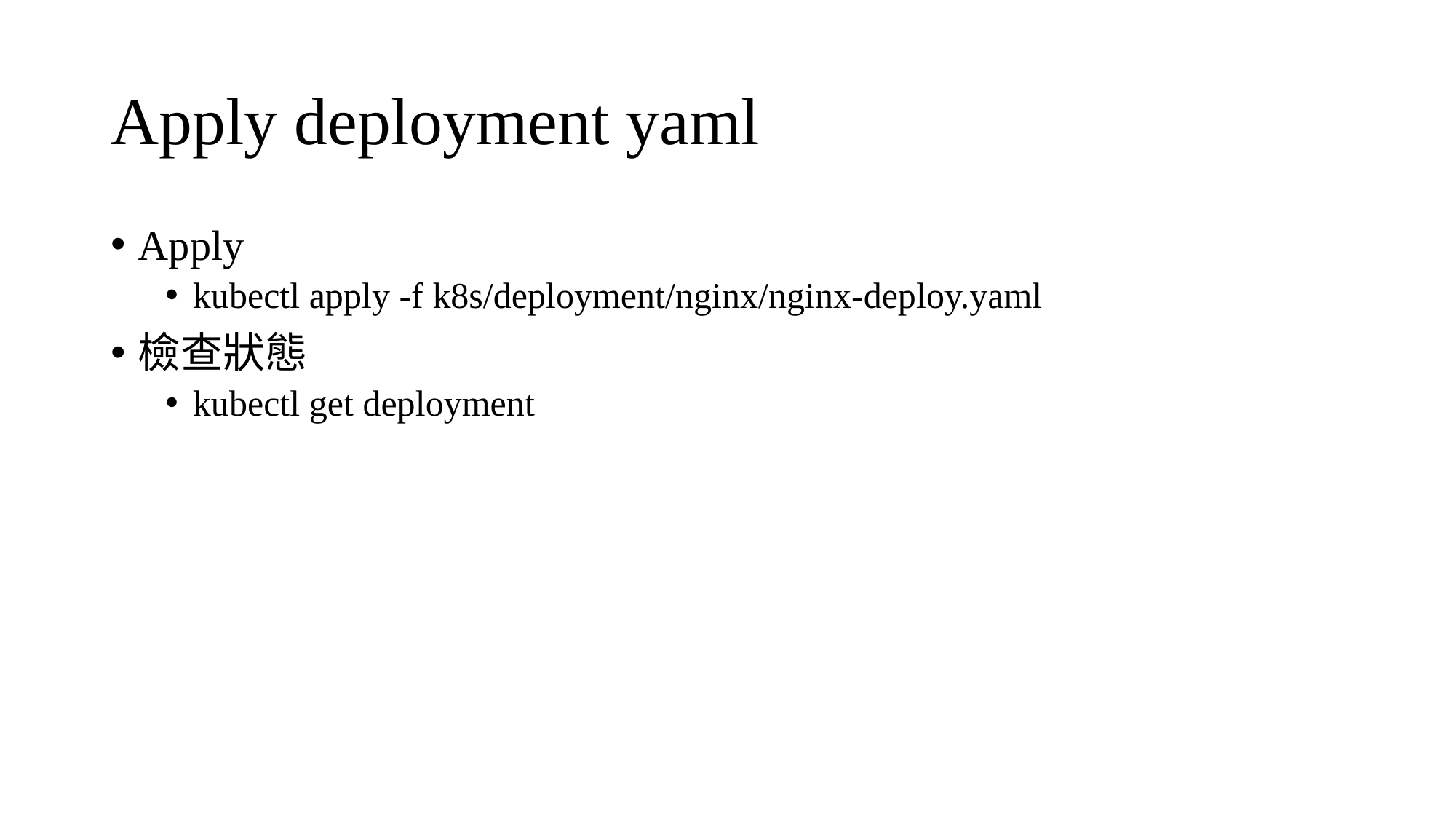

# Apply deployment yaml
Apply
kubectl apply -f k8s/deployment/nginx/nginx-deploy.yaml
檢查狀態
kubectl get deployment